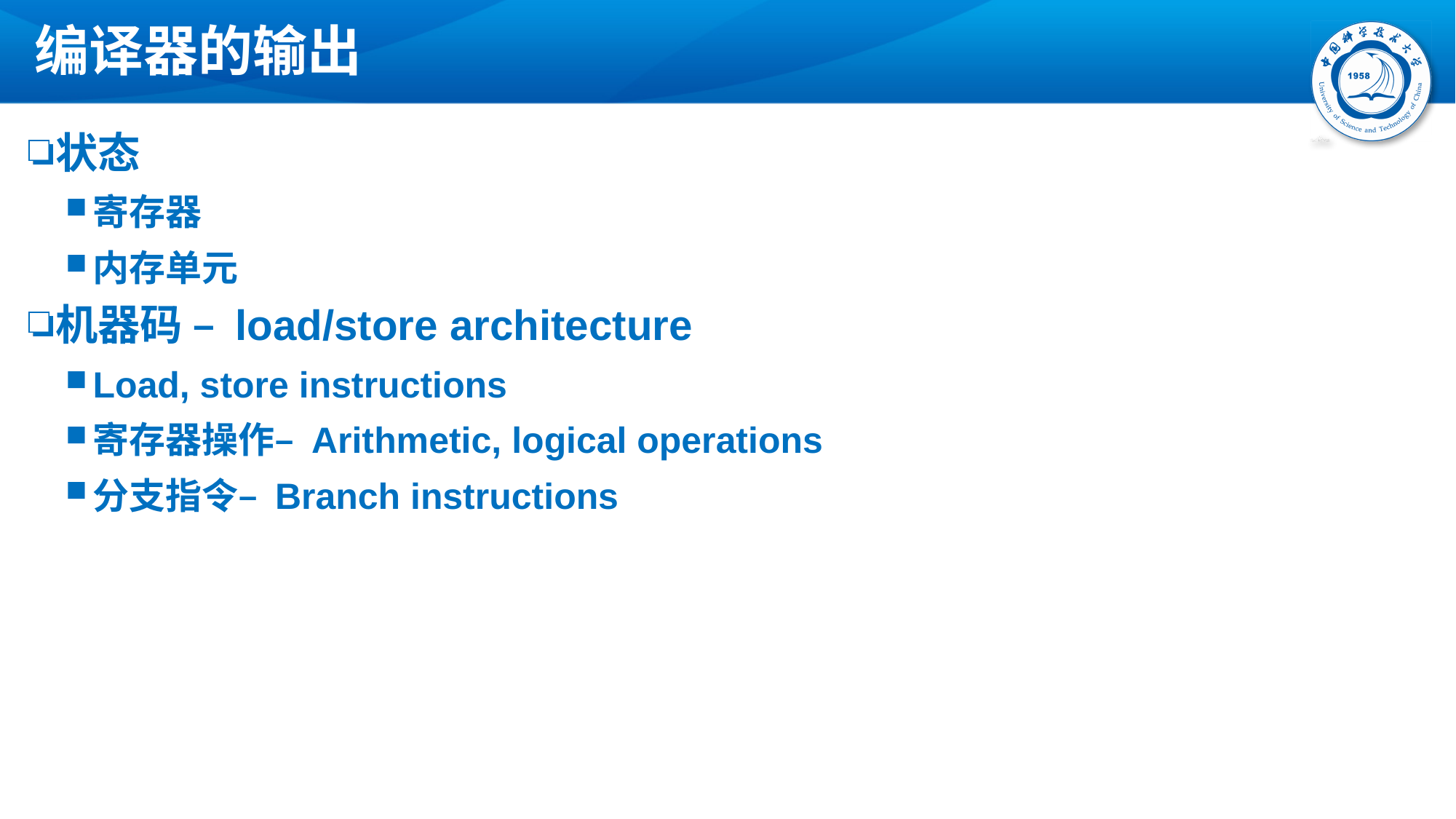

# 编译器的输出
状态
寄存器
内存单元
机器码 – load/store architecture
Load, store instructions
寄存器操作– Arithmetic, logical operations
分支指令– Branch instructions